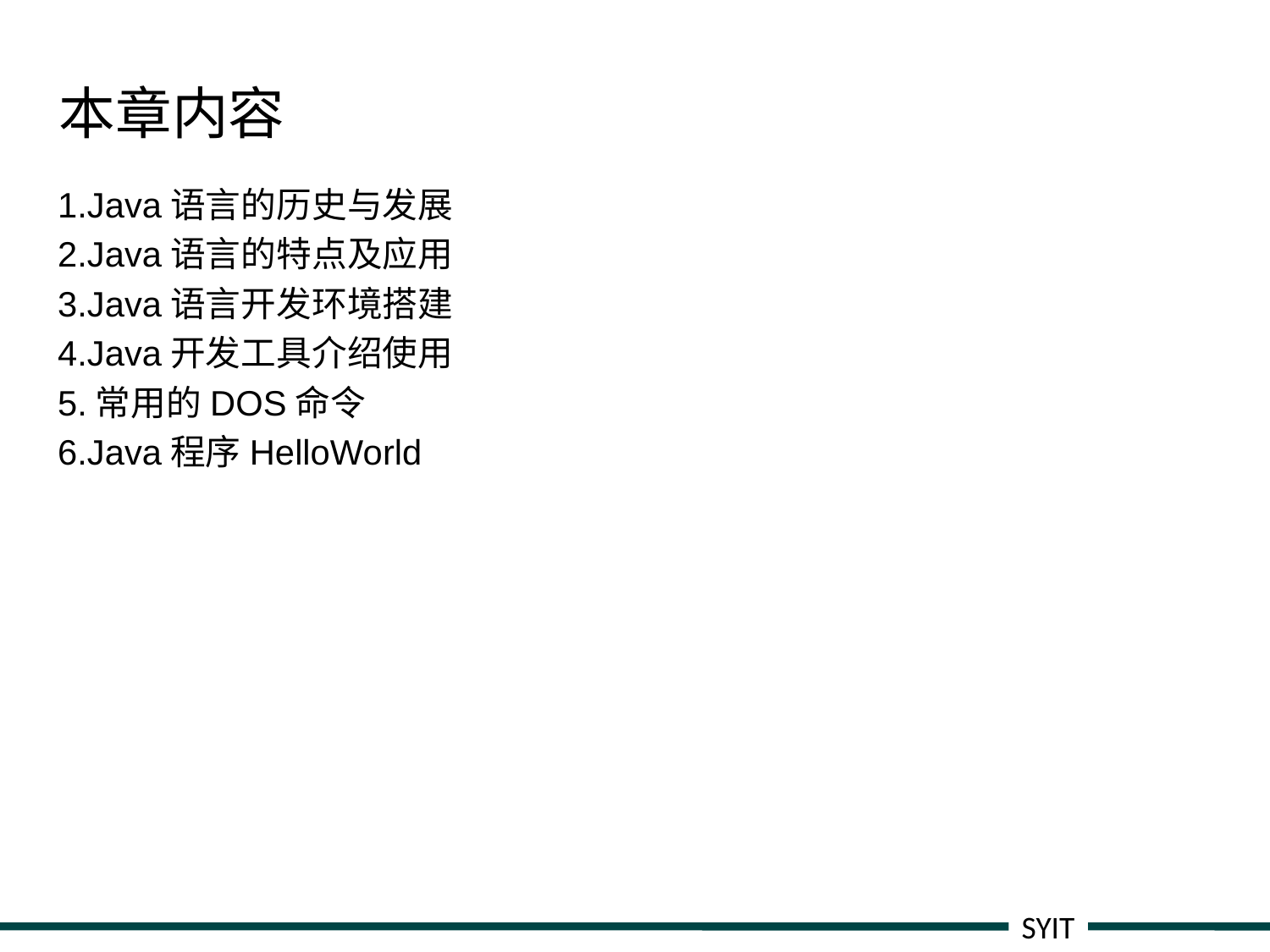

# 本章内容
1.Java语言的历史与发展
2.Java语言的特点及应用
3.Java语言开发环境搭建
4.Java开发工具介绍使用
5.常用的DOS命令
6.Java程序HelloWorld

SYIT